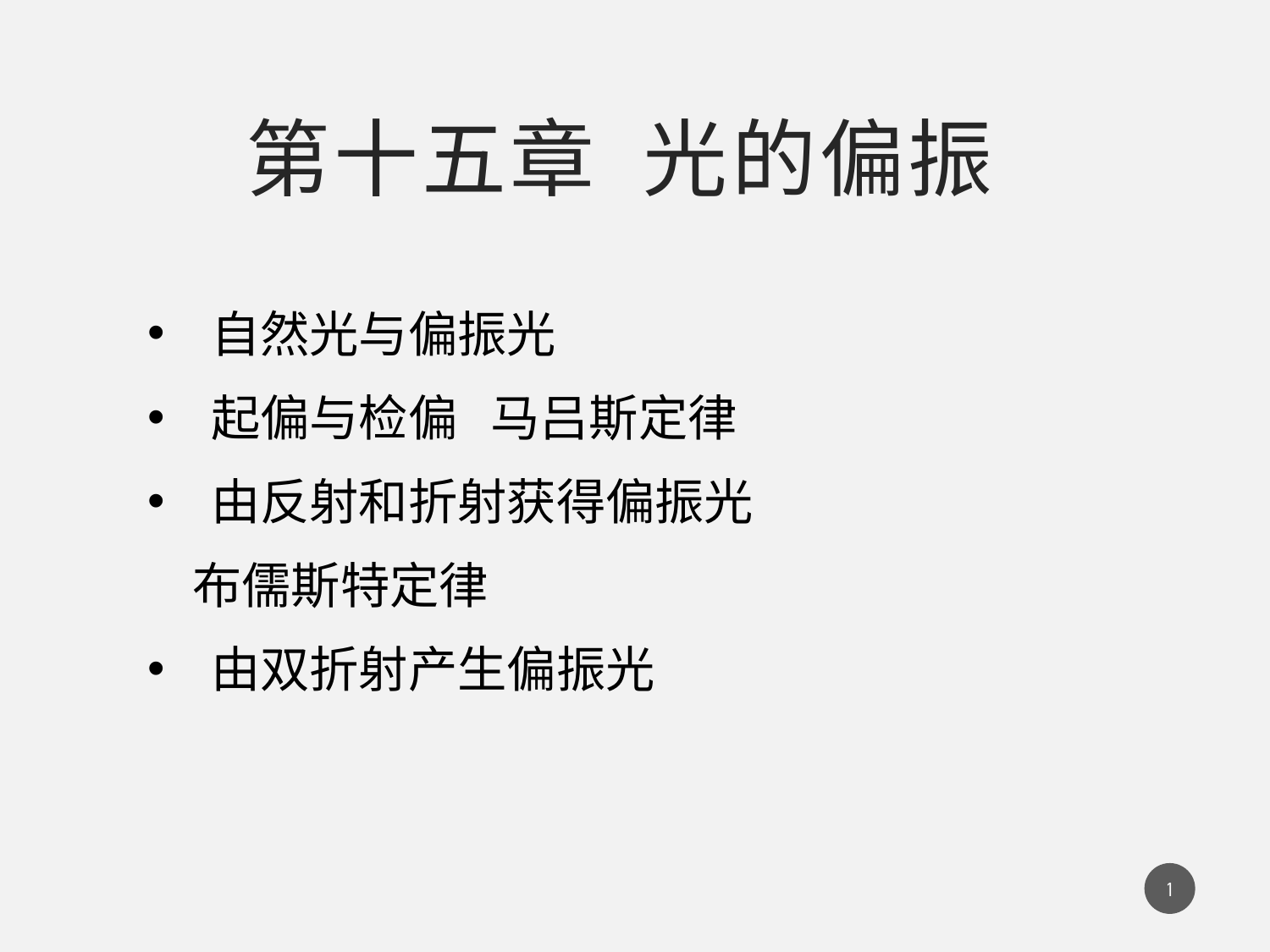

# 第十五章  光的偏振
自然光与偏振光
起偏与检偏   马吕斯定律
由反射和折射获得偏振光
   布儒斯特定律
由双折射产生偏振光
1